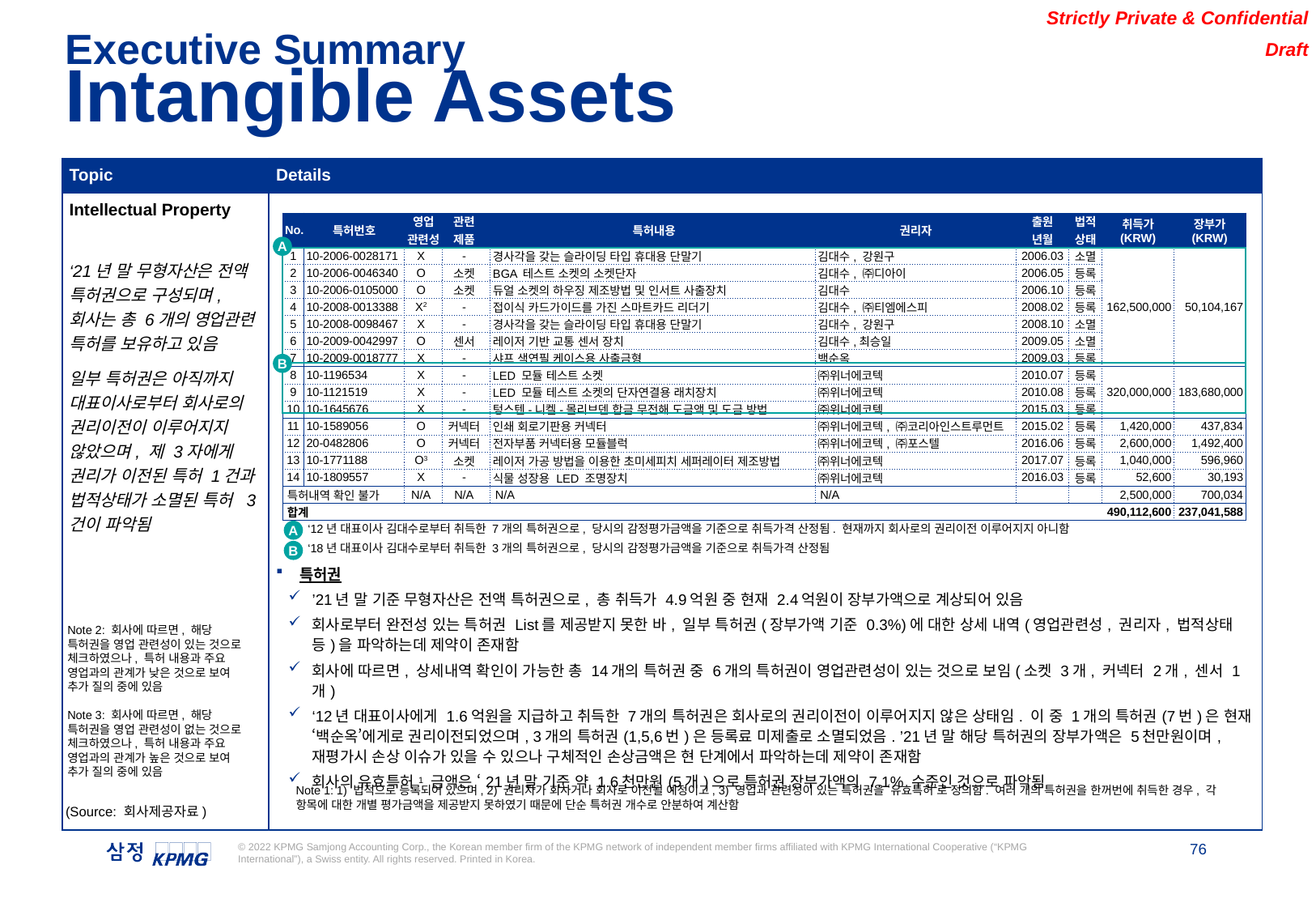

Executive Summary
Intangible Assets
| Topic | Details |
| --- | --- |
| Intellectual Property ‘21년 말 무형자산은 전액 특허권으로 구성되며, 회사는 총 6개의 영업관련 특허를 보유하고 있음 일부 특허권은 아직까지 대표이사로부터 회사로의 권리이전이 이루어지지 않았으며, 제 3자에게 권리가 이전된 특허 1건과 법적상태가 소멸된 특허 3건이 파악됨 | 특허권 ’21년 말 기준 무형자산은 전액 특허권으로, 총 취득가 4.9억원 중 현재 2.4억원이 장부가액으로 계상되어 있음 회사로부터 완전성 있는 특허권 List를 제공받지 못한 바, 일부 특허권(장부가액 기준 0.3%)에 대한 상세 내역(영업관련성, 권리자, 법적상태 등)을 파악하는데 제약이 존재함 회사에 따르면, 상세내역 확인이 가능한 총 14개의 특허권 중 6개의 특허권이 영업관련성이 있는 것으로 보임(소켓 3개, 커넥터 2개, 센서 1개) ‘12년 대표이사에게 1.6억원을 지급하고 취득한 7개의 특허권은 회사로의 권리이전이 이루어지지 않은 상태임. 이 중 1개의 특허권(7번)은 현재 ‘백순옥’에게로 권리이전되었으며, 3개의 특허권(1,5,6번)은 등록료 미제출로 소멸되었음. ’21년 말 해당 특허권의 장부가액은 5천만원이며, 재평가시 손상 이슈가 있을 수 있으나 구체적인 손상금액은 현 단계에서 파악하는데 제약이 존재함 회사의 유효특허1 금액은 ‘21년 말 기준 약 1.6천만원(5개)으로 특허권 장부가액의 7.1% 수준인 것으로 파악됨 |
| No. | 특허번호 | 영업 관련성 | 관련 제품 | 특허내용 | 권리자 | 출원 년월 | 법적 상태 | 취득가 (KRW) | 장부가 (KRW) |
| --- | --- | --- | --- | --- | --- | --- | --- | --- | --- |
| 1 | 10-2006-0028171 | X | - | 경사각을 갖는 슬라이딩 타입 휴대용 단말기 | 김대수, 강원구 | 2006.03 | 소멸 | 162,500,000 | 50,104,167 |
| 2 | 10-2006-0046340 | O | 소켓 | BGA 테스트 소켓의 소켓단자 | 김대수, ㈜디아이 | 2006.05 | 등록 |  |  |
| 3 | 10-2006-0105000 | O | 소켓 | 듀얼 소켓의 하우징 제조방법 및 인서트 사출장치 | 김대수 | 2006.10 | 등록 |  |  |
| 4 | 10-2008-0013388 | X2 | - | 접이식 카드가이드를 가진 스마트카드 리더기 | 김대수, ㈜티엠에스피 | 2008.02 | 등록 |  |  |
| 5 | 10-2008-0098467 | X | - | 경사각을 갖는 슬라이딩 타입 휴대용 단말기 | 김대수, 강원구 | 2008.10 | 소멸 |  |  |
| 6 | 10-2009-0042997 | O | 센서 | 레이저 기반 교통 센서 장치 | 김대수,최승일 | 2009.05 | 소멸 |  |  |
| 7 | 10-2009-0018777 | X | - | 샤프 색연필 케이스용 사출금형 | 백순옥 | 2009.03 | 등록 |  |  |
| 8 | 10-1196534 | X | - | LED 모듈 테스트 소켓 | ㈜위너에코텍 | 2010.07 | 등록 | 320,000,000 | 183,680,000 |
| 9 | 10-1121519 | X | - | LED 모듈 테스트 소켓의 단자연결용 래치장치 | ㈜위너에코텍 | 2010.08 | 등록 |  |  |
| 10 | 10-1645676 | X | - | 텅스텐-니켈-몰리브덴 합금 무전해 도금액 및 도금 방법 | ㈜위너에코텍 | 2015.03 | 등록 |  |  |
| 11 | 10-1589056 | O | 커넥터 | 인쇄 회로기판용 커넥터 | ㈜위너에코텍, ㈜코리아인스트루먼트 | 2015.02 | 등록 | 1,420,000 | 437,834 |
| 12 | 20-0482806 | O | 커넥터 | 전자부품 커넥터용 모듈블럭 | ㈜위너에코텍, ㈜포스텔 | 2016.06 | 등록 | 2,600,000 | 1,492,400 |
| 13 | 10-1771188 | O3 | 소켓 | 레이저 가공 방법을 이용한 초미세피치 세퍼레이터 제조방법 | ㈜위너에코텍 | 2017.07 | 등록 | 1,040,000 | 596,960 |
| 14 | 10-1809557 | X | - | 식물 성장용 LED 조명장치 | ㈜위너에코텍 | 2016.03 | 등록 | 52,600 | 30,193 |
| 특허내역 확인 불가 |  | N/A | N/A | N/A | N/A |  |  | 2,500,000 | 700,034 |
| 합계 |  |  |  |  |  |  |  | 490,112,600 | 237,041,588 |
A

B

‘12년 대표이사 김대수로부터 취득한 7개의 특허권으로, 당시의 감정평가금액을 기준으로 취득가격 산정됨. 현재까지 회사로의 권리이전 이루어지지 아니함
A
‘18년 대표이사 김대수로부터 취득한 3개의 특허권으로, 당시의 감정평가금액을 기준으로 취득가격 산정됨
B
Note 2: 회사에 따르면, 해당 특허권을 영업 관련성이 있는 것으로 체크하였으나, 특허 내용과 주요 영업과의 관계가 낮은 것으로 보여 추가 질의 중에 있음

Note 3: 회사에 따르면, 해당 특허권을 영업 관련성이 없는 것으로 체크하였으나, 특허 내용과 주요 영업과의 관계가 높은 것으로 보여 추가 질의 중에 있음
Note 1: 1) 법적으로 등록되어 있으며, 2) 권리자가 회사거나 회사로 이전될 예정이고, 3) 영업과 관련성이 있는 특허권을 ‘유효특허’로 정의함. 여러 개의 특허권을 한꺼번에 취득한 경우, 각 항목에 대한 개별 평가금액을 제공받지 못하였기 때문에 단순 특허권 개수로 안분하여 계산함
(Source: 회사제공자료)